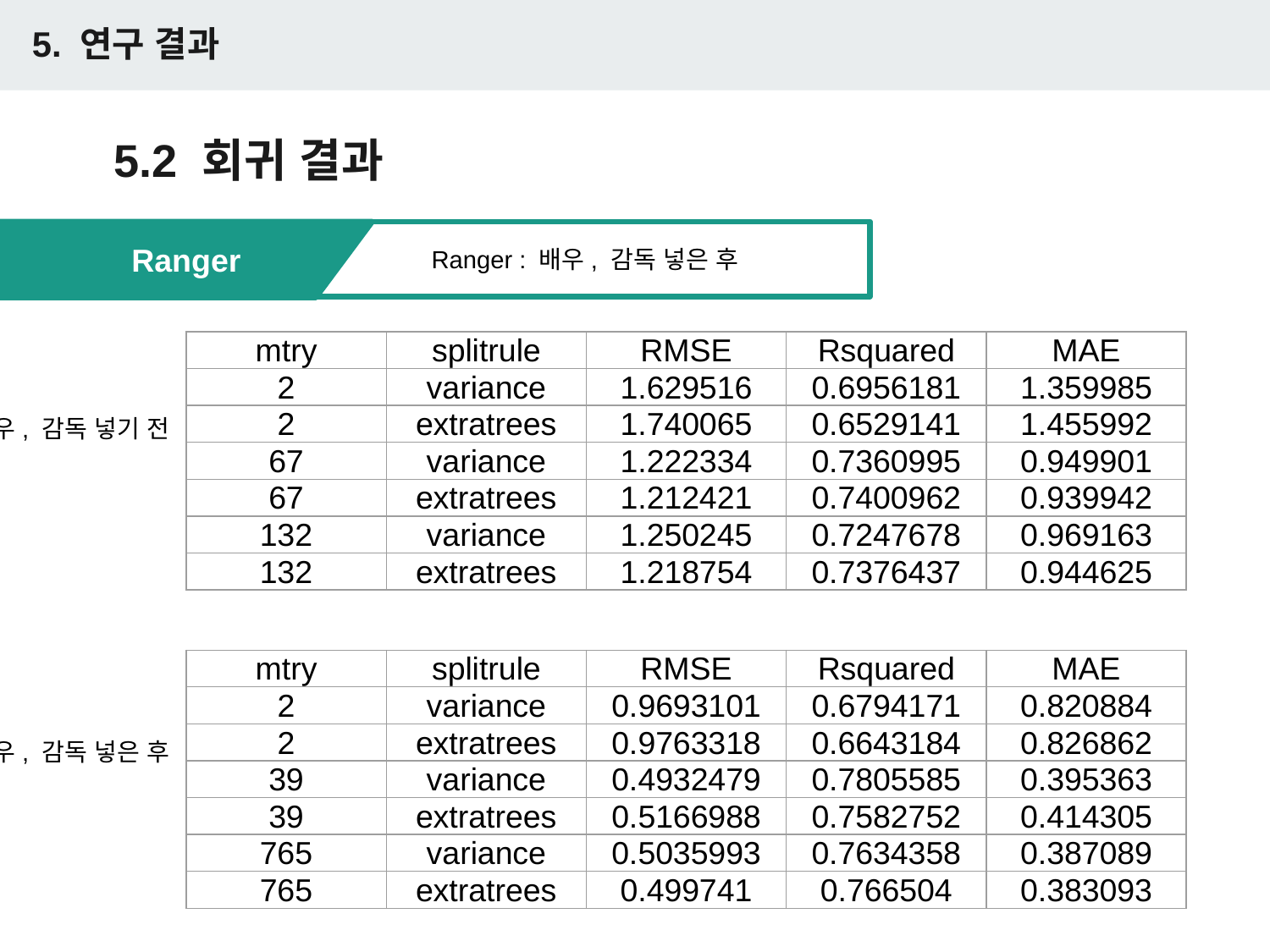

5. 연구 결과
# 5.2 회귀 결과
Ranger
Ranger : 배우, 감독 넣은 후
| mtry | splitrule | RMSE | Rsquared | MAE |
| --- | --- | --- | --- | --- |
| 2 | variance | 1.629516 | 0.6956181 | 1.359985 |
| 2 | extratrees | 1.740065 | 0.6529141 | 1.455992 |
| 67 | variance | 1.222334 | 0.7360995 | 0.949901 |
| 67 | extratrees | 1.212421 | 0.7400962 | 0.939942 |
| 132 | variance | 1.250245 | 0.7247678 | 0.969163 |
| 132 | extratrees | 1.218754 | 0.7376437 | 0.944625 |
배우, 감독 넣기 전
| mtry | splitrule | RMSE | Rsquared | MAE |
| --- | --- | --- | --- | --- |
| 2 | variance | 0.9693101 | 0.6794171 | 0.820884 |
| 2 | extratrees | 0.9763318 | 0.6643184 | 0.826862 |
| 39 | variance | 0.4932479 | 0.7805585 | 0.395363 |
| 39 | extratrees | 0.5166988 | 0.7582752 | 0.414305 |
| 765 | variance | 0.5035993 | 0.7634358 | 0.387089 |
| 765 | extratrees | 0.499741 | 0.766504 | 0.383093 |
배우, 감독 넣은 후